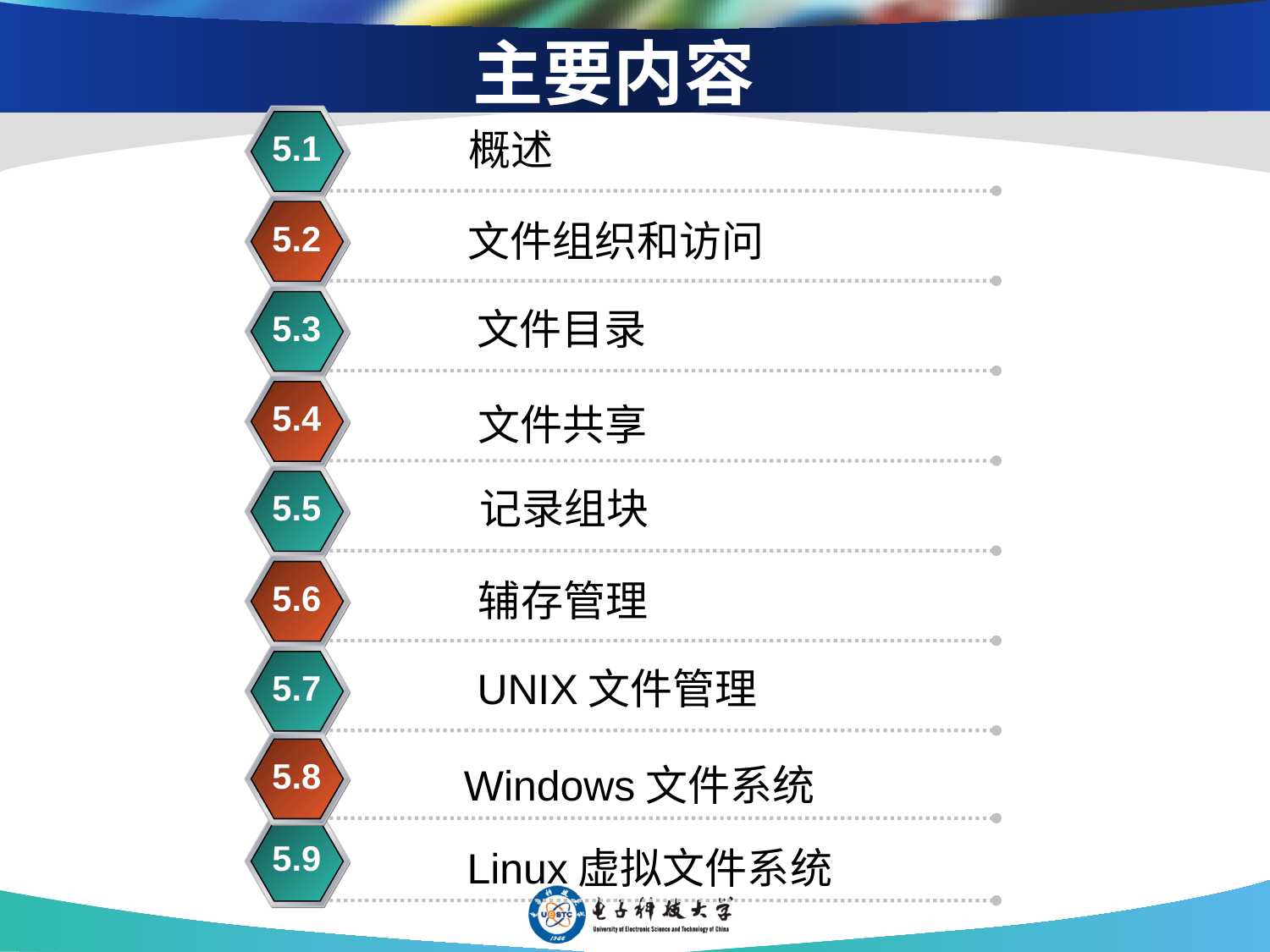

# 主要内容

概述
5.1

5.2

文件组织和访问

5.3

文件目录

5.4

文件共享

记录组块
5.5

5.6

辅存管理

5.7

UNIX文件管理

5.8

Windows文件系统

5.9

Linux虚拟文件系统